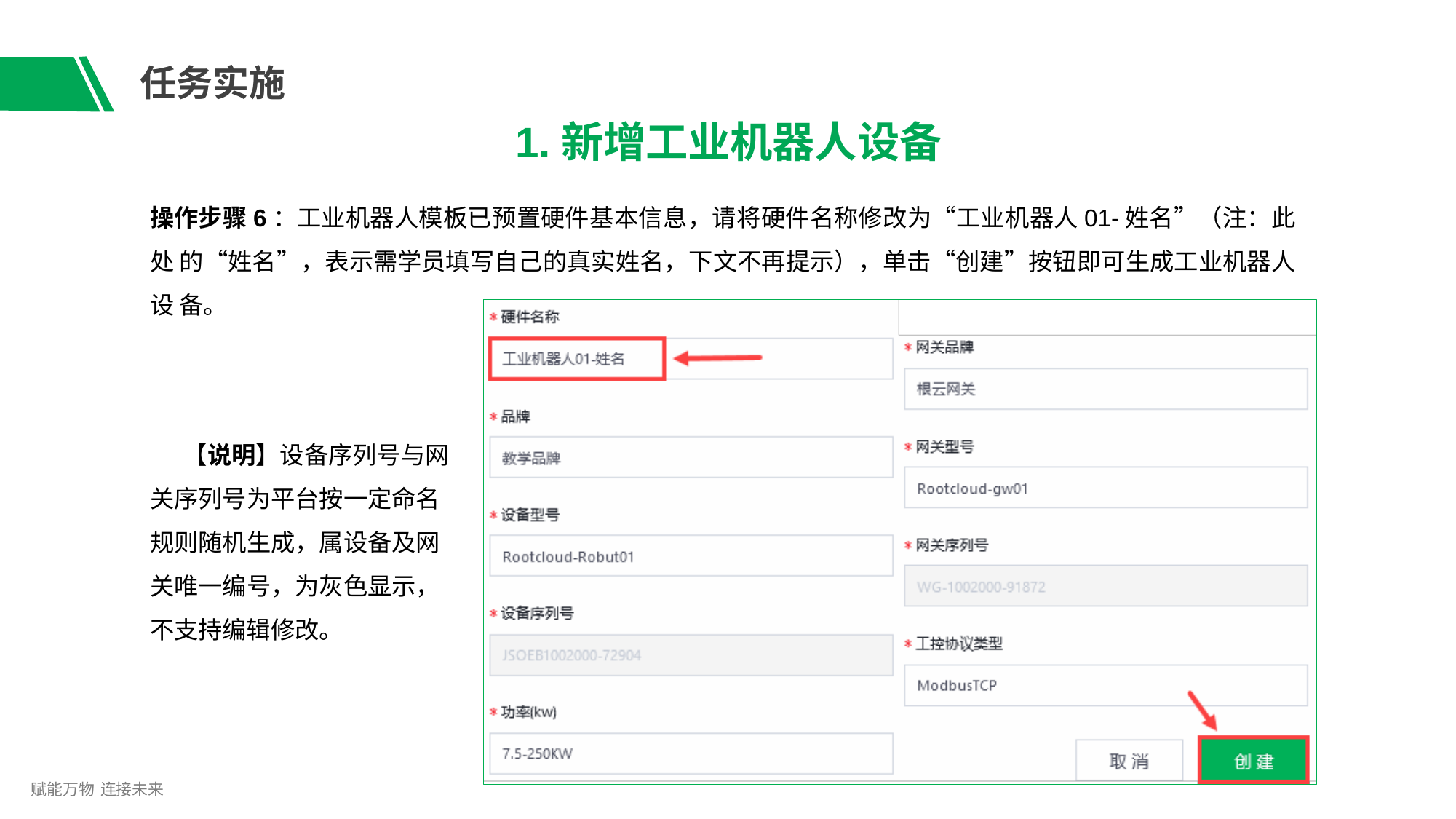

# 任务实施
1.新增工业机器人设备
操作步骤6：工业机器人模板已预置硬件基本信息，请将硬件名称修改为“工业机器人01-姓名”（注：此处 的“姓名”，表示需学员填写自己的真实姓名，下文不再提示），单击“创建”按钮即可生成工业机器人设 备。

【说明】设备序列号与网 关序列号为平台按一定命名 规则随机生成，属设备及网 关唯一编号，为灰色显示，  不支持编辑修改。
赋能万物 连接未来